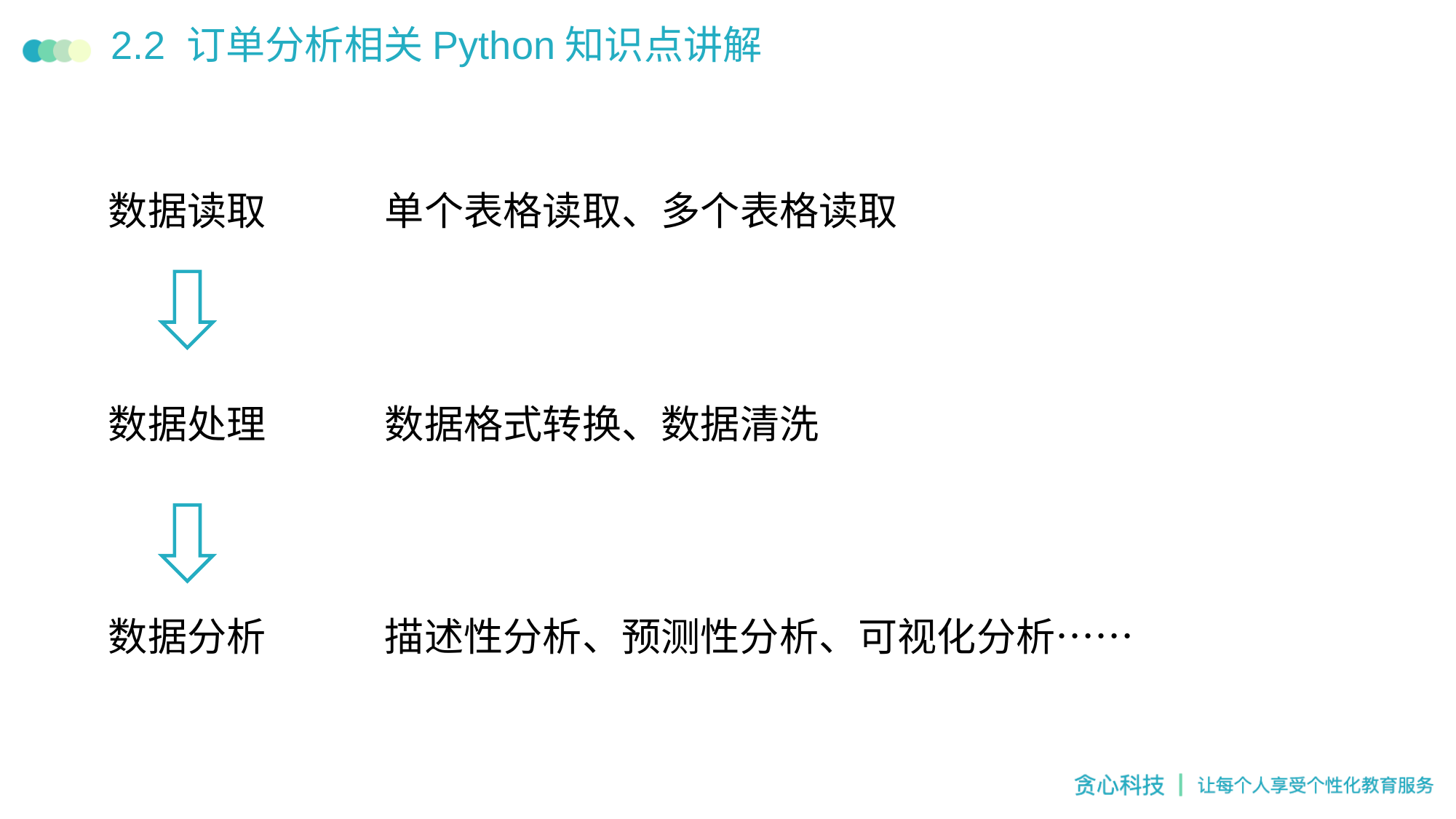

# 2.2 订单分析相关Python知识点讲解
数据读取

数据处理

数据分析
单个表格读取、多个表格读取

数据格式转换、数据清洗

描述性分析、预测性分析、可视化分析……